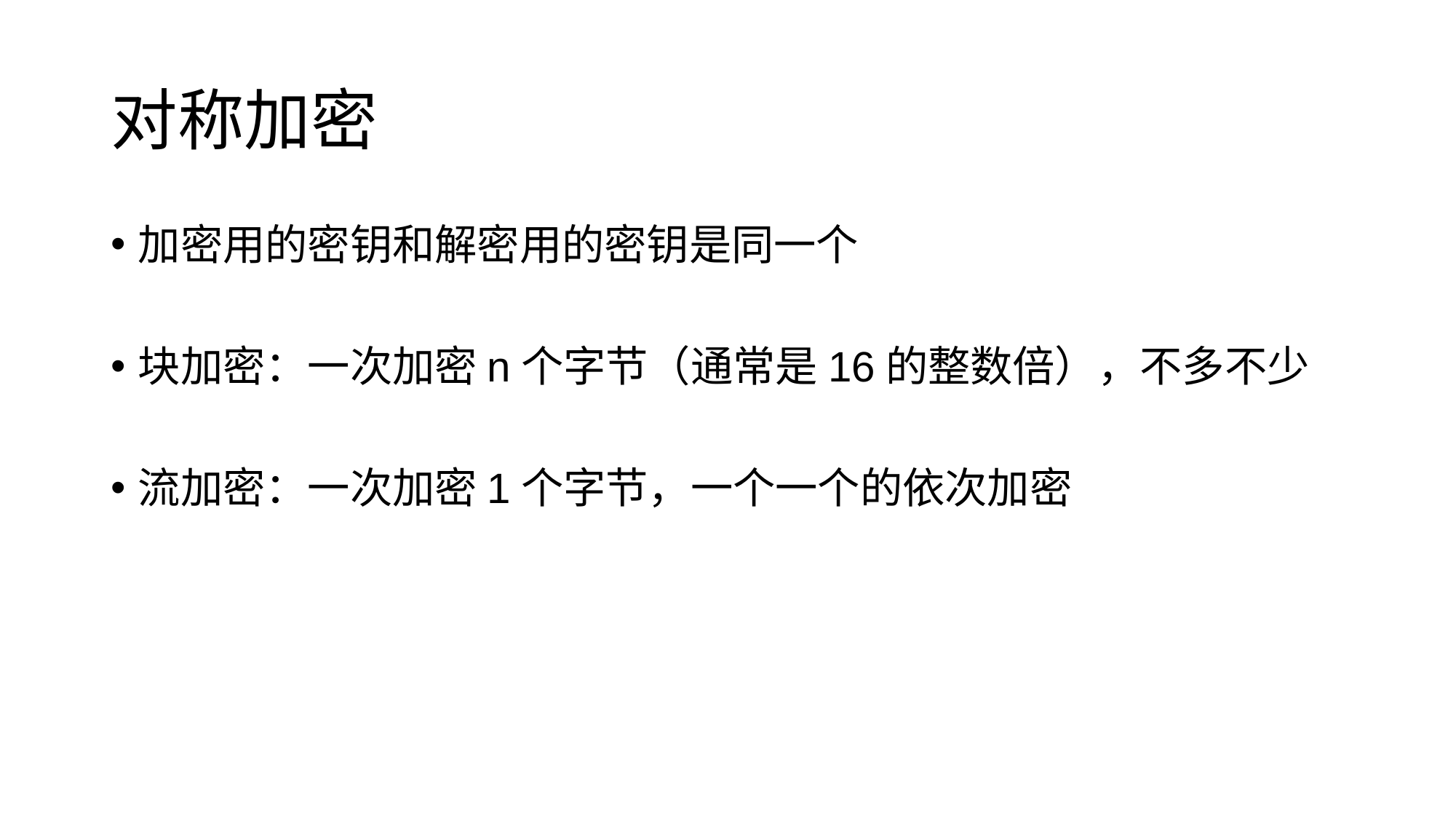

# 对称加密
加密用的密钥和解密用的密钥是同一个

块加密：一次加密n个字节（通常是16的整数倍），不多不少

流加密：一次加密1个字节，一个一个的依次加密